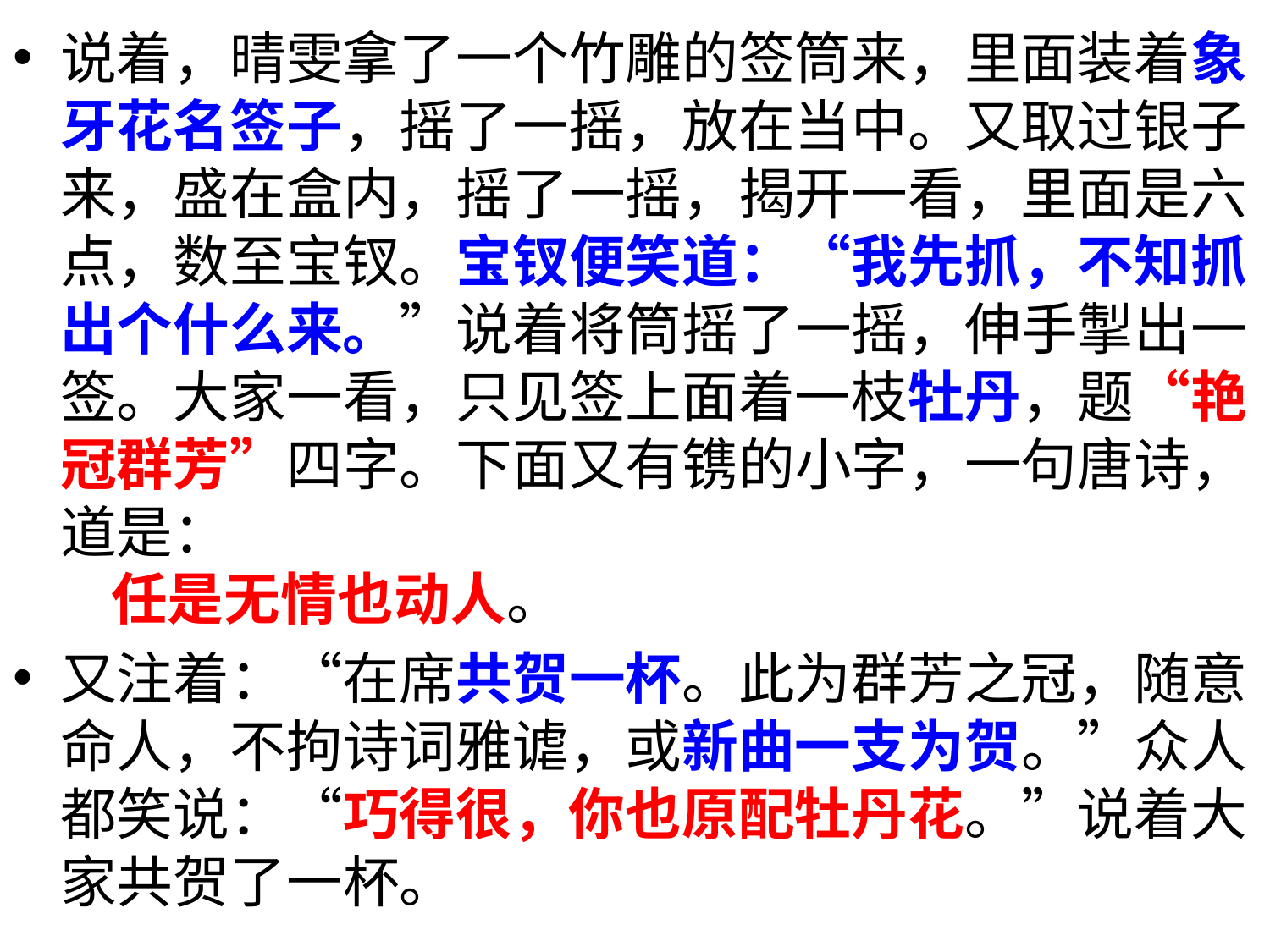

说着，晴雯拿了一个竹雕的签筒来，里面装着象牙花名签子，摇了一摇，放在当中。又取过银子来，盛在盒内，摇了一摇，揭开一看，里面是六点，数至宝钗。宝钗便笑道：“我先抓，不知抓出个什么来。”说着将筒摇了一摇，伸手掣出一签。大家一看，只见签上面着一枝牡丹，题“艳冠群芳”四字。下面又有镌的小字，一句唐诗，道是：
    任是无情也动人。
又注着：“在席共贺一杯。此为群芳之冠，随意命人，不拘诗词雅谑，或新曲一支为贺。”众人都笑说：“巧得很，你也原配牡丹花。”说着大家共贺了一杯。